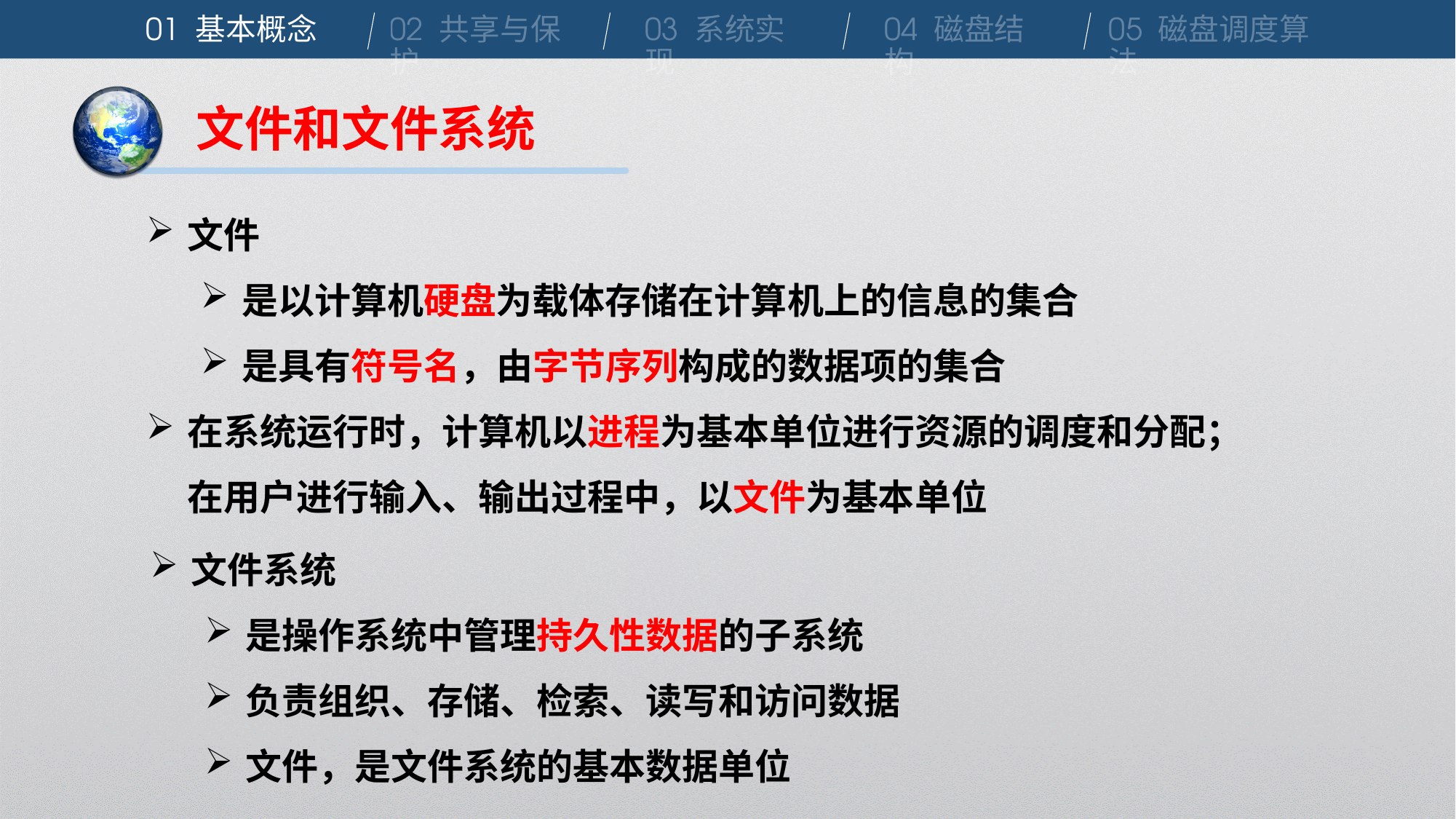

01 基本概念
02 共享与保护
03 系统实现
04 磁盘结构
05 磁盘调度算法
文件和文件系统
文件
是以计算机硬盘为载体存储在计算机上的信息的集合
是具有符号名，由字节序列构成的数据项的集合
在系统运行时，计算机以进程为基本单位进行资源的调度和分配；在用户进行输入、输出过程中，以文件为基本单位
文件系统
是操作系统中管理持久性数据的子系统
负责组织、存储、检索、读写和访问数据
文件，是文件系统的基本数据单位